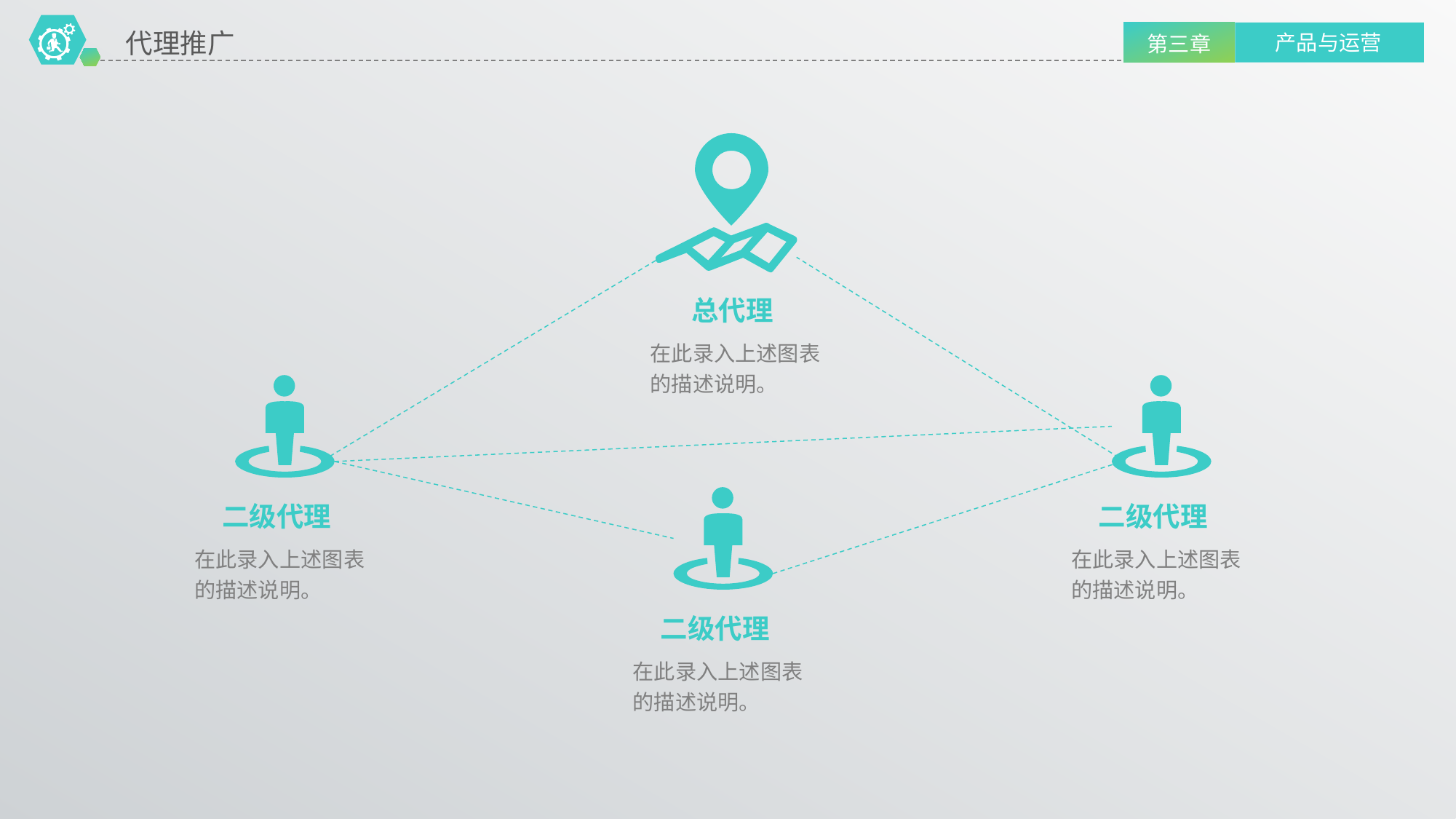

代理推广

产品与运营
第三章

总代理
在此录入上述图表的描述说明。

二级代理
二级代理
在此录入上述图表的描述说明。
在此录入上述图表的描述说明。
二级代理
在此录入上述图表的描述说明。
延时符